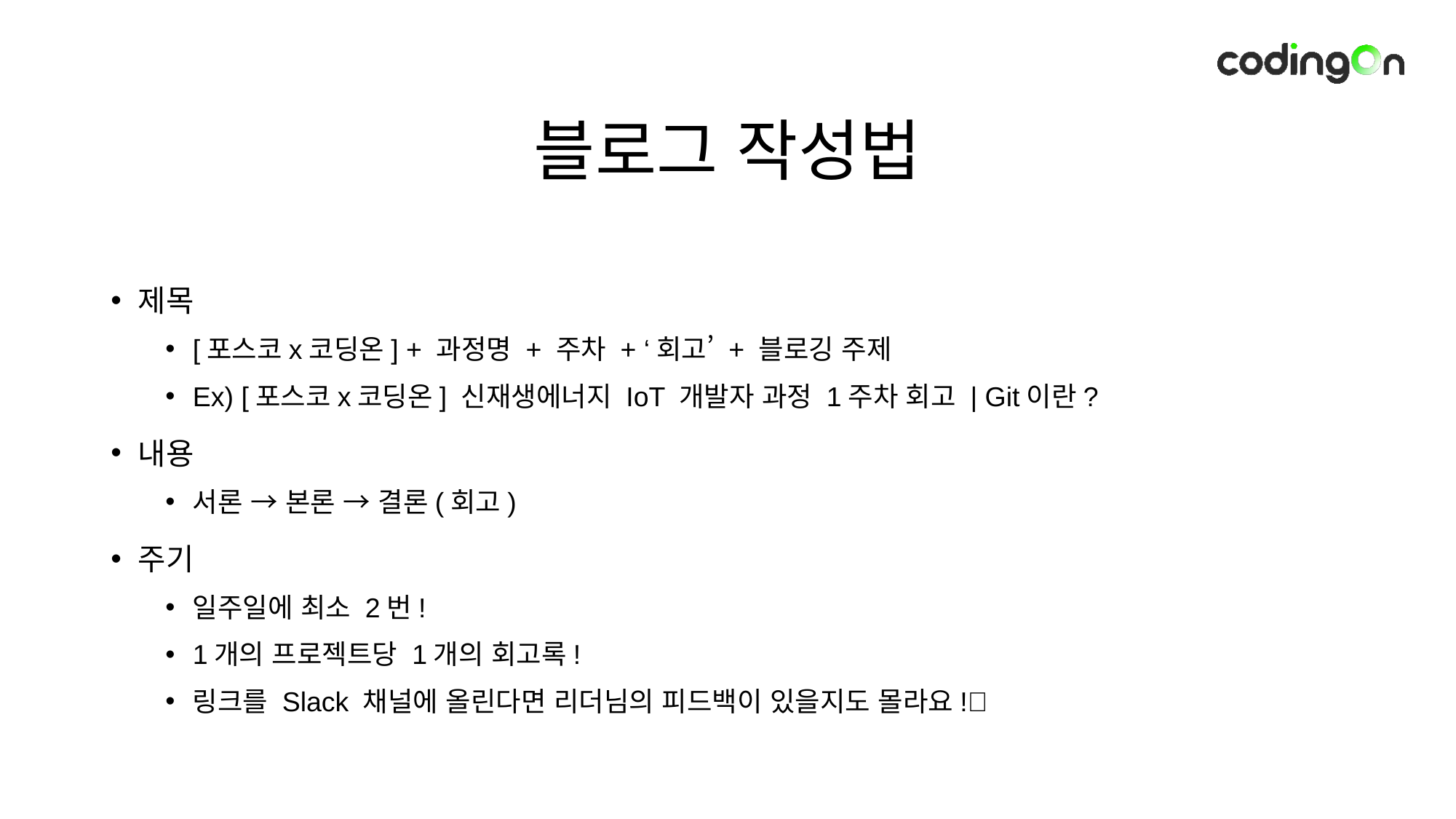

블로그 작성법

제목
[포스코x코딩온] + 과정명 + 주차 + ‘회고’ + 블로깅 주제
Ex) [포스코x코딩온] 신재생에너지 IoT 개발자 과정 1주차 회고 | Git이란?
내용
서론 → 본론 → 결론(회고)
주기
일주일에 최소 2번!
1개의 프로젝트당 1개의 회고록!
링크를 Slack 채널에 올린다면 리더님의 피드백이 있을지도 몰라요!🫢